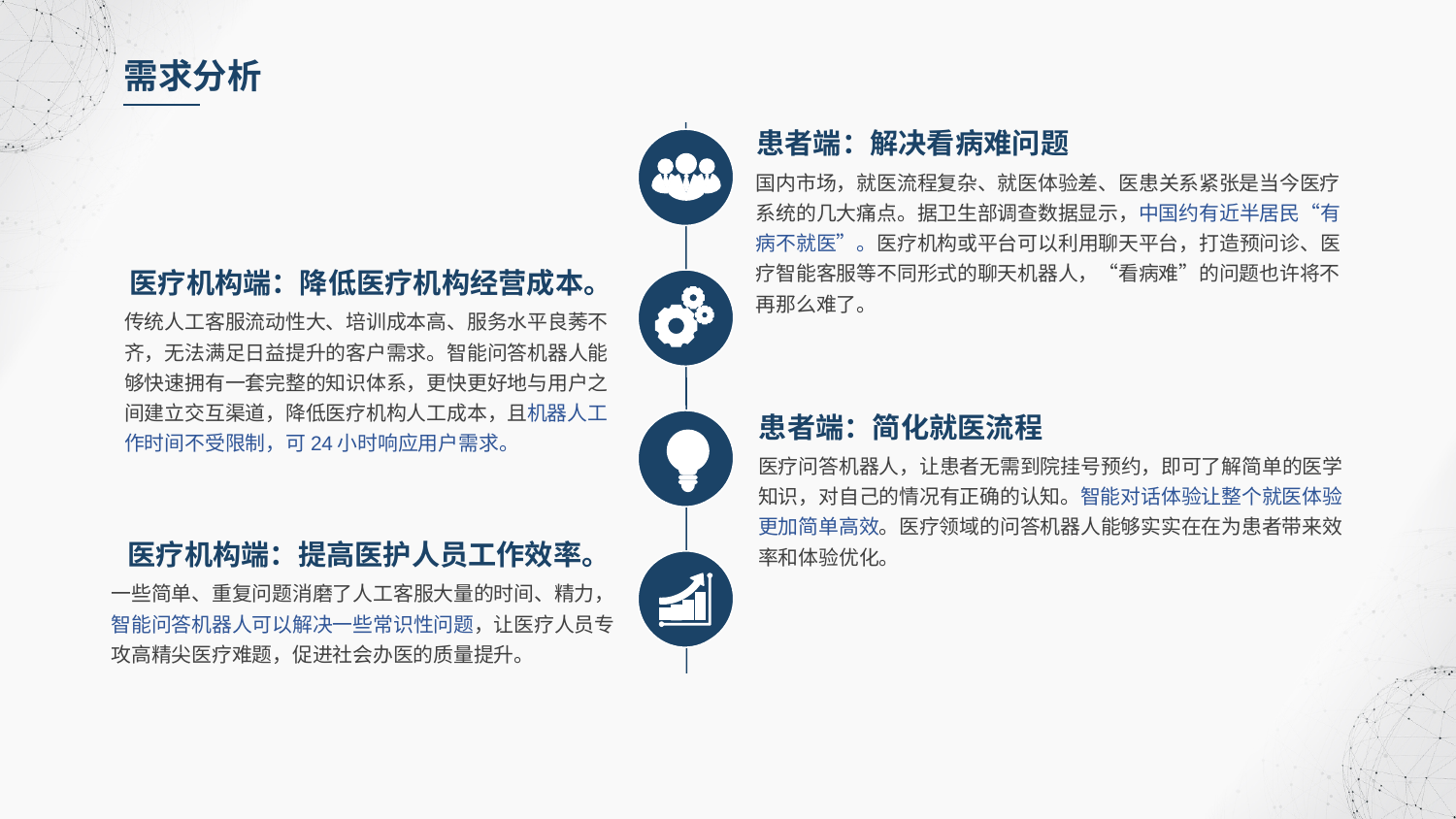

需求分析

患者端：解决看病难问题
国内市场，就医流程复杂、就医体验差、医患关系紧张是当今医疗系统的几大痛点。据卫生部调查数据显示，中国约有近半居民“有病不就医”。医疗机构或平台可以利用聊天平台，打造预问诊、医疗智能客服等不同形式的聊天机器人，“看病难”的问题也许将不再那么难了。
医疗机构端：降低医疗机构经营成本。
传统人工客服流动性大、培训成本高、服务水平良莠不齐，无法满足日益提升的客户需求。智能问答机器人能够快速拥有一套完整的知识体系，更快更好地与用户之间建立交互渠道，降低医疗机构人工成本，且机器人工作时间不受限制，可24小时响应用户需求。

患者端：简化就医流程
医疗问答机器人，让患者无需到院挂号预约，即可了解简单的医学知识，对自己的情况有正确的认知。智能对话体验让整个就医体验更加简单高效。医疗领域的问答机器人能够实实在在为患者带来效率和体验优化。
医疗机构端：提高医护人员工作效率。
一些简单、重复问题消磨了人工客服大量的时间、精力，智能问答机器人可以解决一些常识性问题，让医疗人员专攻高精尖医疗难题，促进社会办医的质量提升。